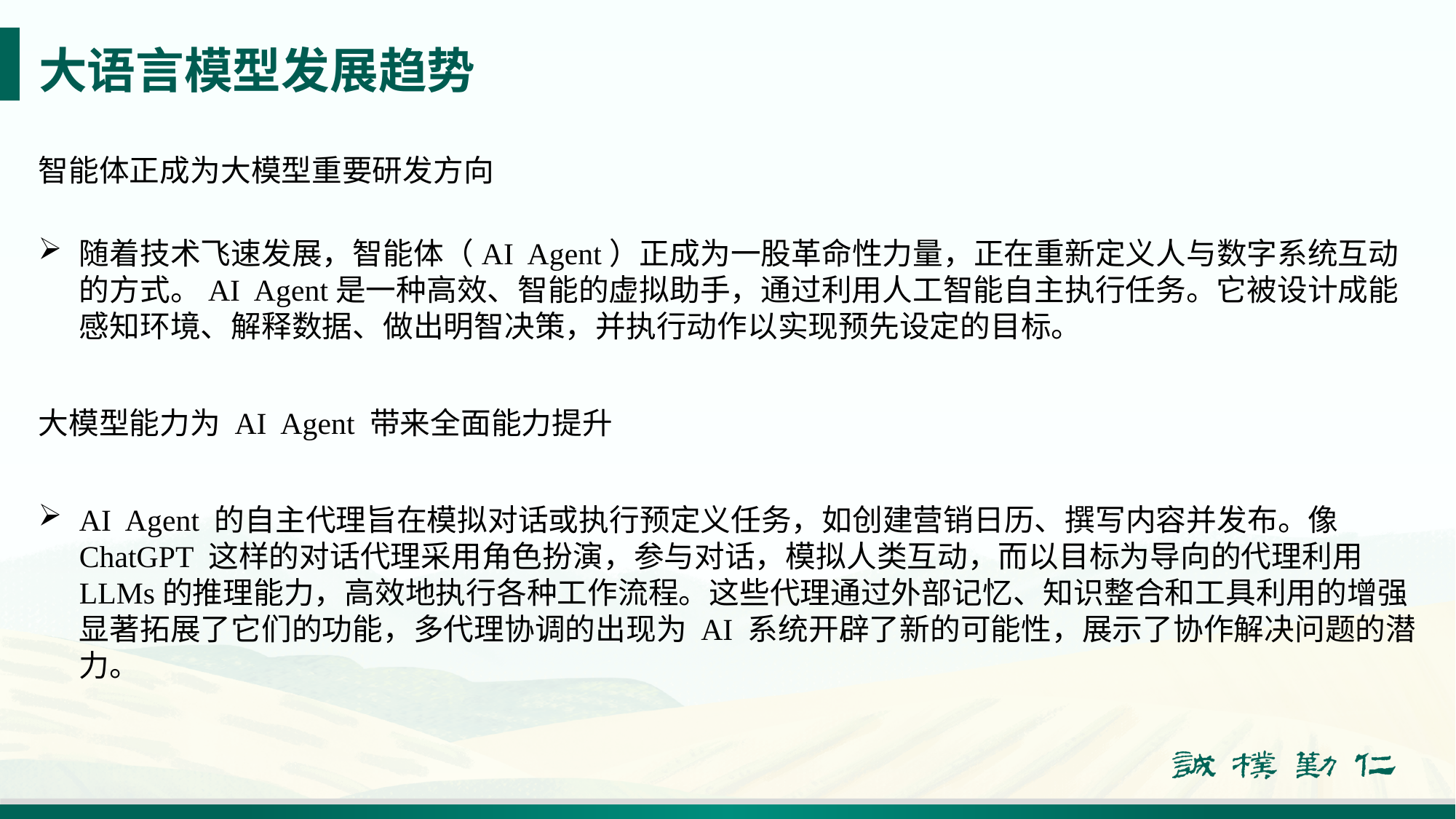

# 大语言模型发展趋势
智能体正成为大模型重要研发方向
随着技术飞速发展，智能体（AI  Agent）正成为一股革命性力量，正在重新定义人与数字系统互动的方式。AI  Agent是一种高效、智能的虚拟助手，通过利用人工智能自主执行任务。它被设计成能感知环境、解释数据、做出明智决策，并执行动作以实现预先设定的目标。
大模型能力为 AI  Agent 带来全面能力提升
AI  Agent 的自主代理旨在模拟对话或执行预定义任务，如创建营销日历、撰写内容并发布。像 ChatGPT 这样的对话代理采用角色扮演，参与对话，模拟人类互动，而以目标为导向的代理利用 LLMs的推理能力，高效地执行各种工作流程。这些代理通过外部记忆、知识整合和工具利用的增强显著拓展了它们的功能，多代理协调的出现为 AI 系统开辟了新的可能性，展示了协作解决问题的潜力。